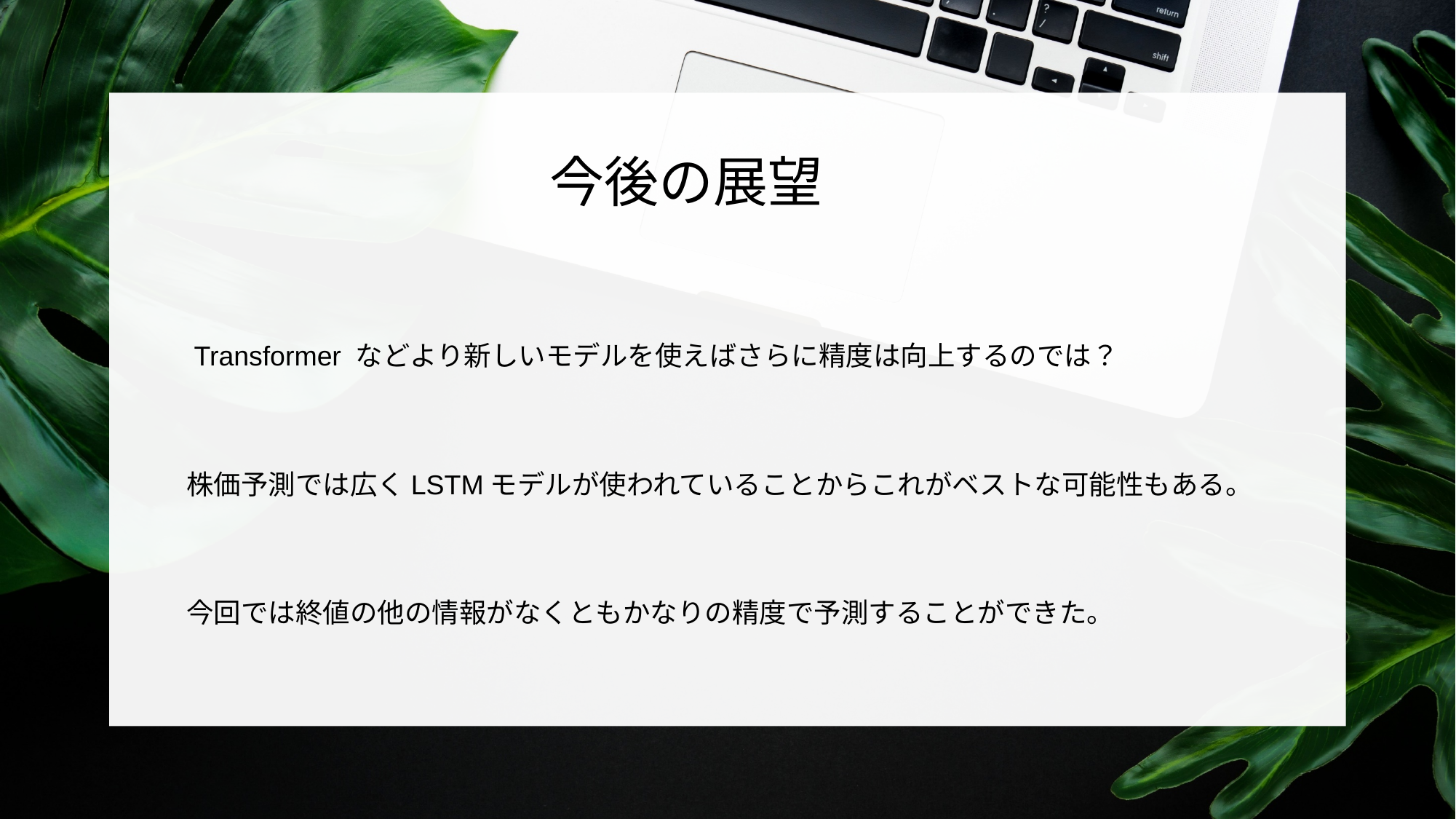

# 今後の展望
 Transformer などより新しいモデルを使えばさらに精度は向上するのでは？
株価予測では広くLSTMモデルが使われていることからこれがベストな可能性もある。
今回では終値の他の情報がなくともかなりの精度で予測することができた。